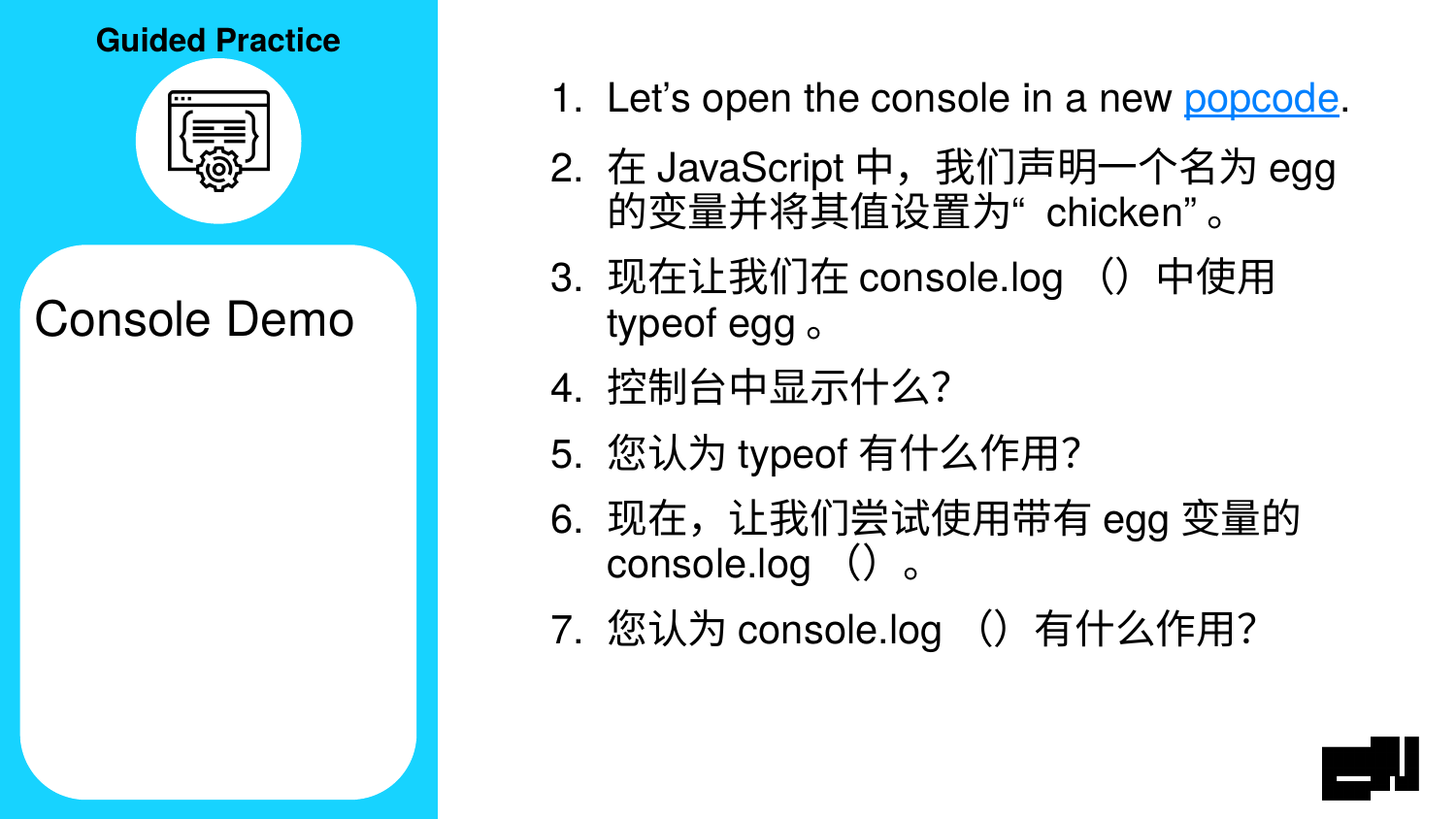

Let’s open the console in a new popcode.
在JavaScript中，我们声明一个名为egg的变量并将其值设置为“ chicken”。
现在让我们在console.log（）中使用typeof egg。
控制台中显示什么？
您认为typeof有什么作用？
现在，让我们尝试使用带有egg变量的console.log（）。
您认为console.log（）有什么作用？
# Console Demo